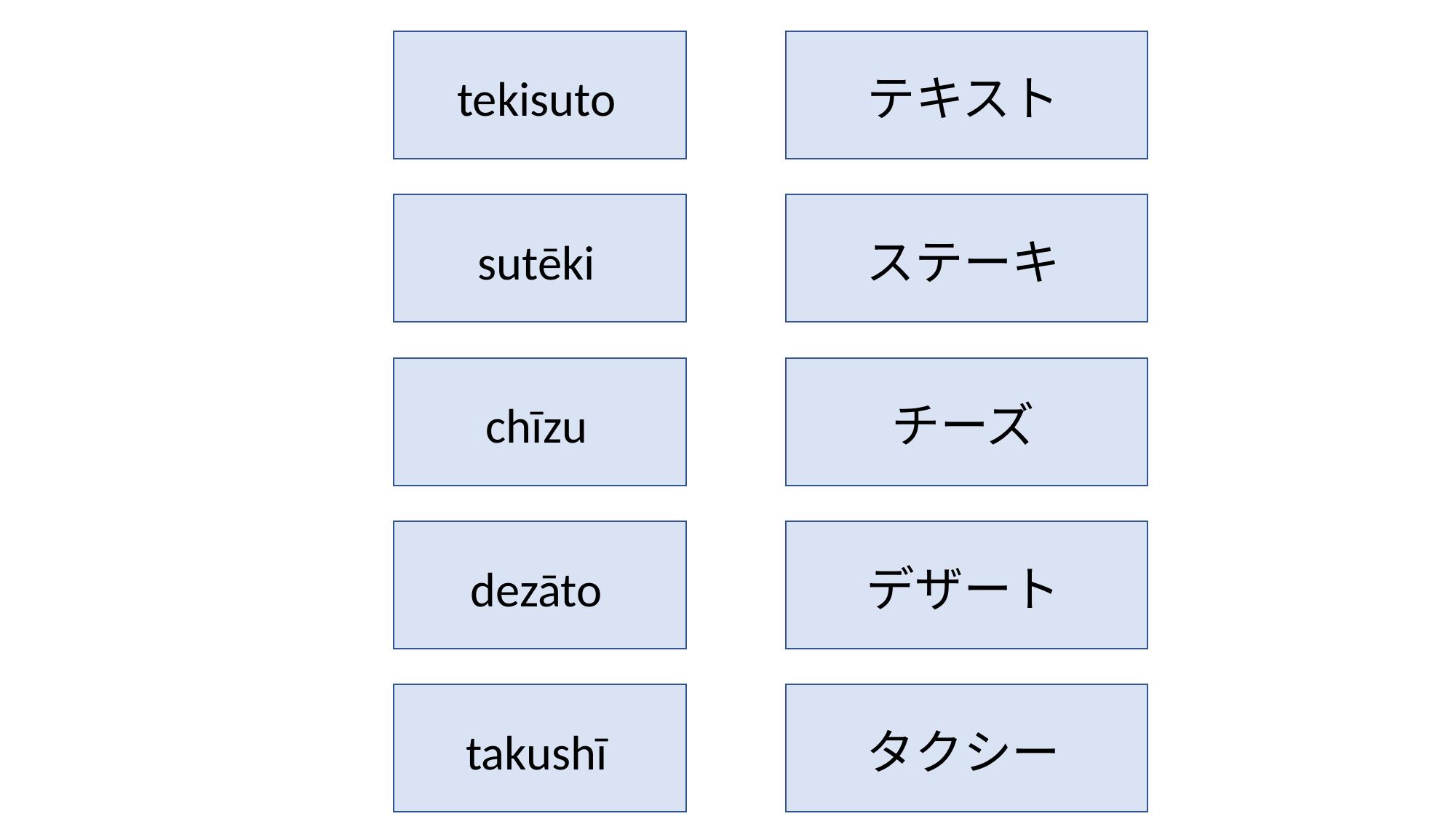

tekisuto
テキスト
sutēki
ステーキ
chīzu
チーズ
dezāto
デザート
takushī
タクシー